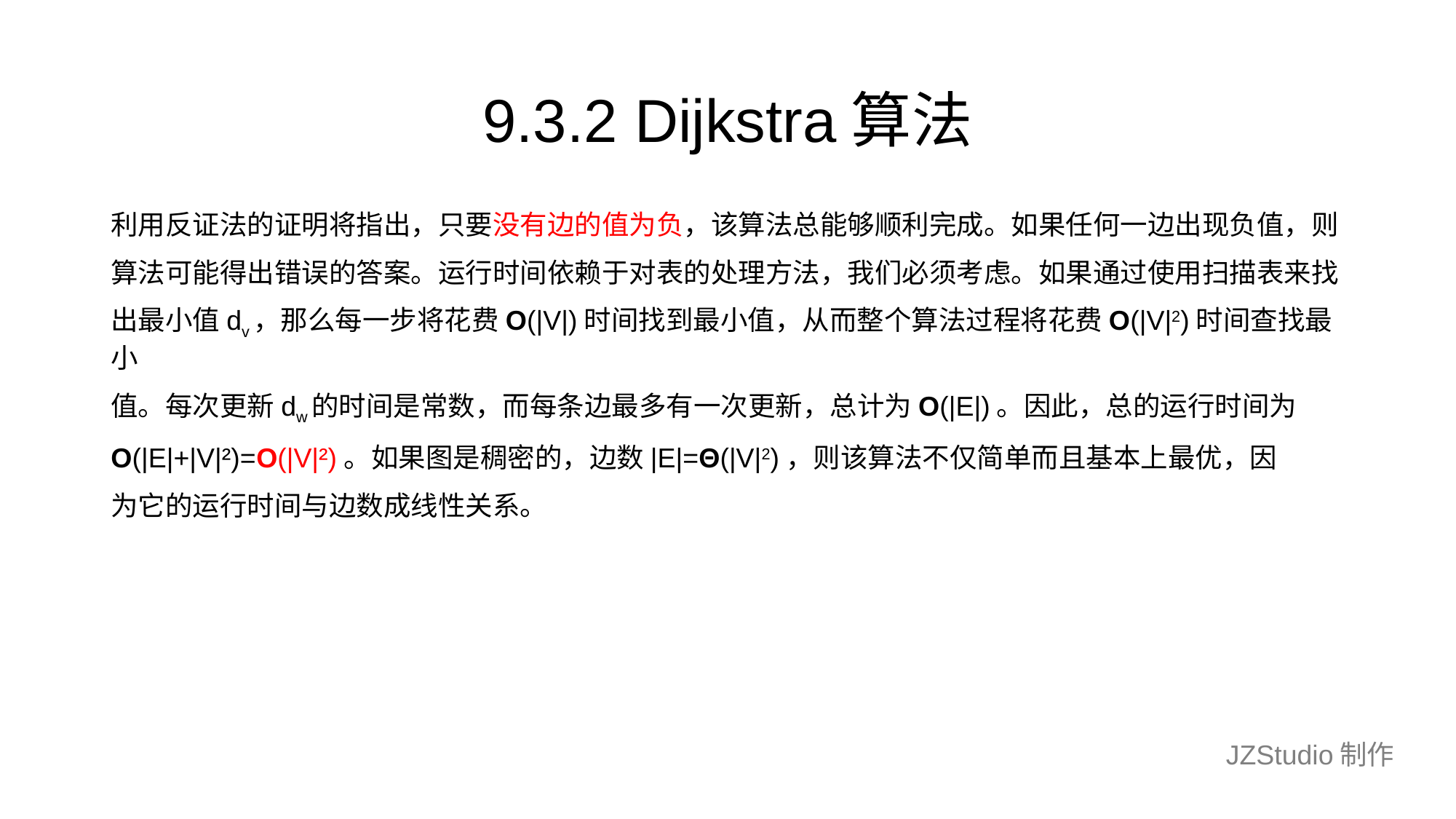

# 9.3.2 Dijkstra算法
利用反证法的证明将指出，只要没有边的值为负，该算法总能够顺利完成。如果任何一边出现负值，则
算法可能得出错误的答案。运行时间依赖于对表的处理方法，我们必须考虑。如果通过使用扫描表来找
出最小值dv，那么每一步将花费O(|V|)时间找到最小值，从而整个算法过程将花费O(|V|2)时间查找最小
值。每次更新dw的时间是常数，而每条边最多有一次更新，总计为O(|E|)。因此，总的运行时间为
O(|E|+|V|²)=O(|V|²)。如果图是稠密的，边数|E|=Θ(|V|2)，则该算法不仅简单而且基本上最优，因
为它的运行时间与边数成线性关系。